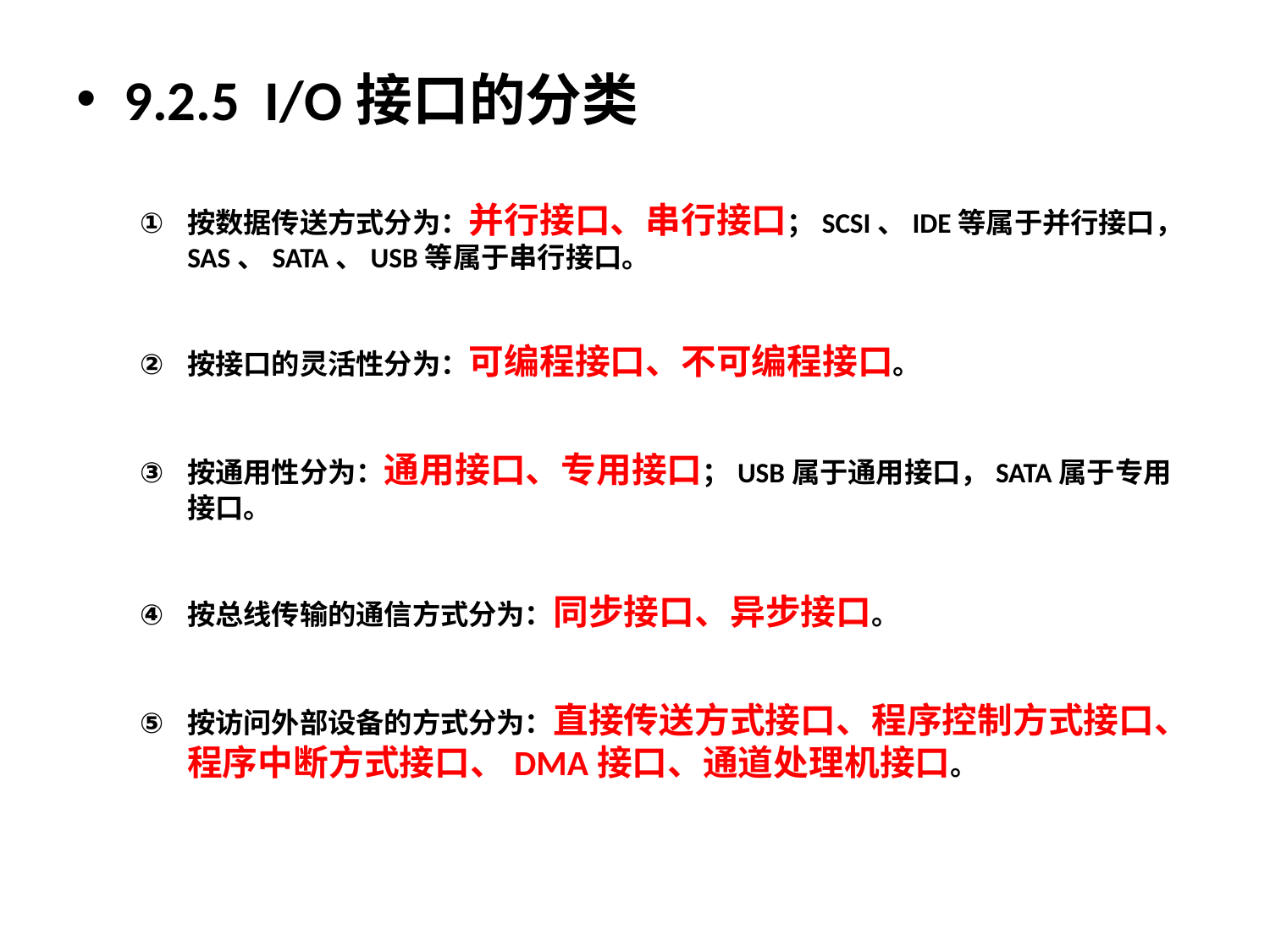

9.2.5  I/O接口的分类

按数据传送方式分为：并行接口、串行接口；SCSI、IDE等属于并行接口，SAS、SATA、USB等属于串行接口。

按接口的灵活性分为：可编程接口、不可编程接口。

按通用性分为：通用接口、专用接口；USB属于通用接口，SATA属于专用接口。

按总线传输的通信方式分为：同步接口、异步接口。

按访问外部设备的方式分为：直接传送方式接口、程序控制方式接口、程序中断方式接口、DMA接口、通道处理机接口。